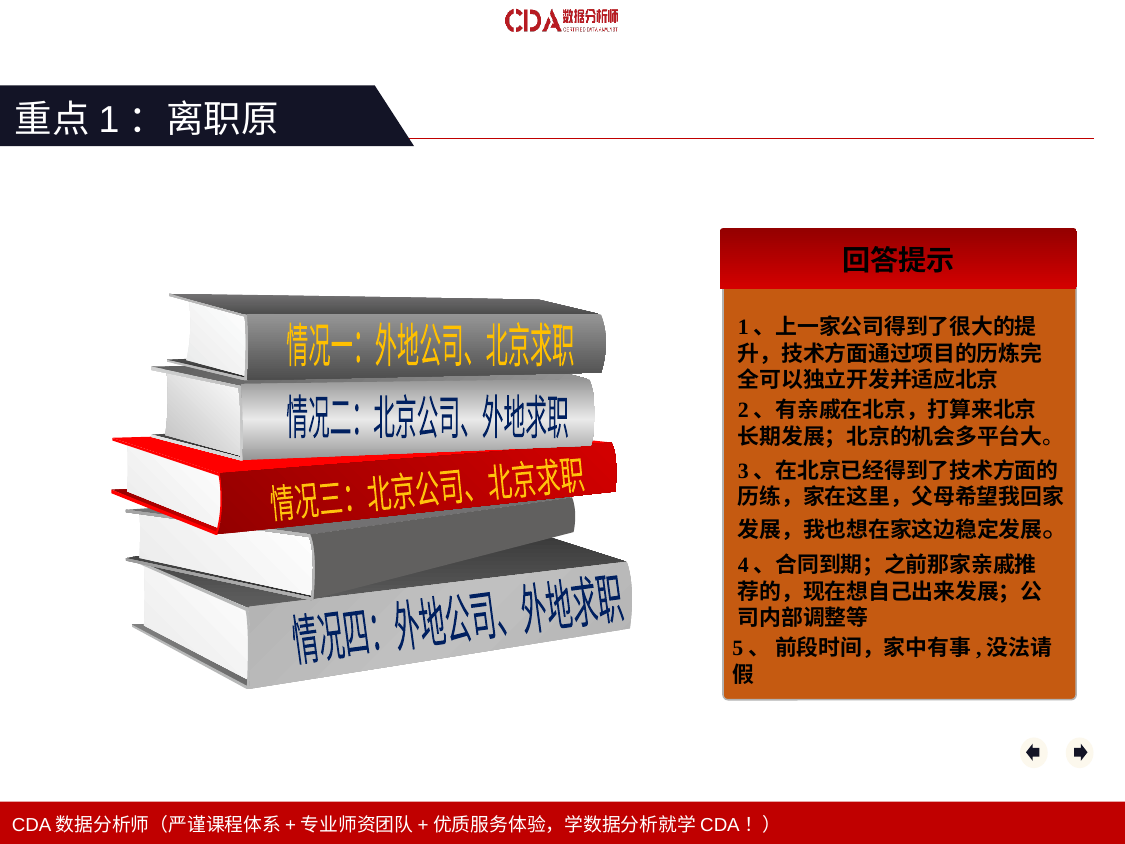

重点1：离职原因
回答提示

情况一：外地公司、北京求职

情况二：北京公司、外地求职

情况三：北京公司、北京求职

情况四：外地公司、外地求职
1、上一家公司得到了很大的提升，技术方面通过项目的历炼完全可以独立开发并适应北京
2、有亲戚在北京，打算来北京长期发展；北京的机会多平台大。
3、在北京已经得到了技术方面的历练，家在这里，父母希望我回家发展，我也想在家这边稳定发展。
4、合同到期；之前那家亲戚推荐的，现在想自己出来发展；公司内部调整等
5、 前段时间，家中有事,没法请假